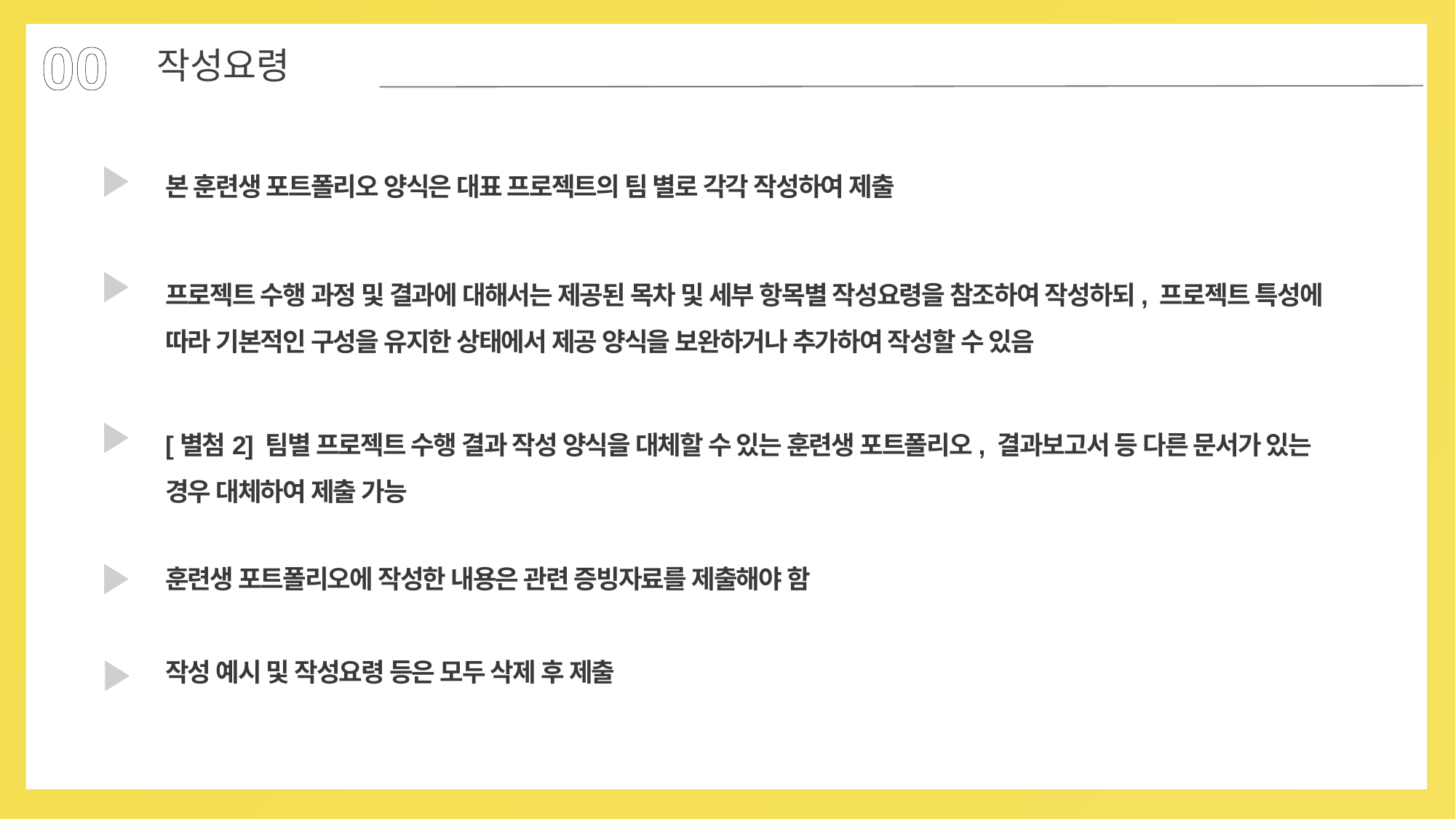

00

작성요령
▶
본 훈련생 포트폴리오 양식은 대표 프로젝트의 팀 별로 각각 작성하여 제출
▶
프로젝트 수행 과정 및 결과에 대해서는 제공된 목차 및 세부 항목별 작성요령을 참조하여 작성하되, 프로젝트 특성에 따라 기본적인 구성을 유지한 상태에서 제공 양식을 보완하거나 추가하여 작성할 수 있음
▶
[별첨2] 팀별 프로젝트 수행 결과 작성 양식을 대체할 수 있는 훈련생 포트폴리오, 결과보고서 등 다른 문서가 있는 경우 대체하여 제출 가능
▶
훈련생 포트폴리오에 작성한 내용은 관련 증빙자료를 제출해야 함
▶
작성 예시 및 작성요령 등은 모두 삭제 후 제출